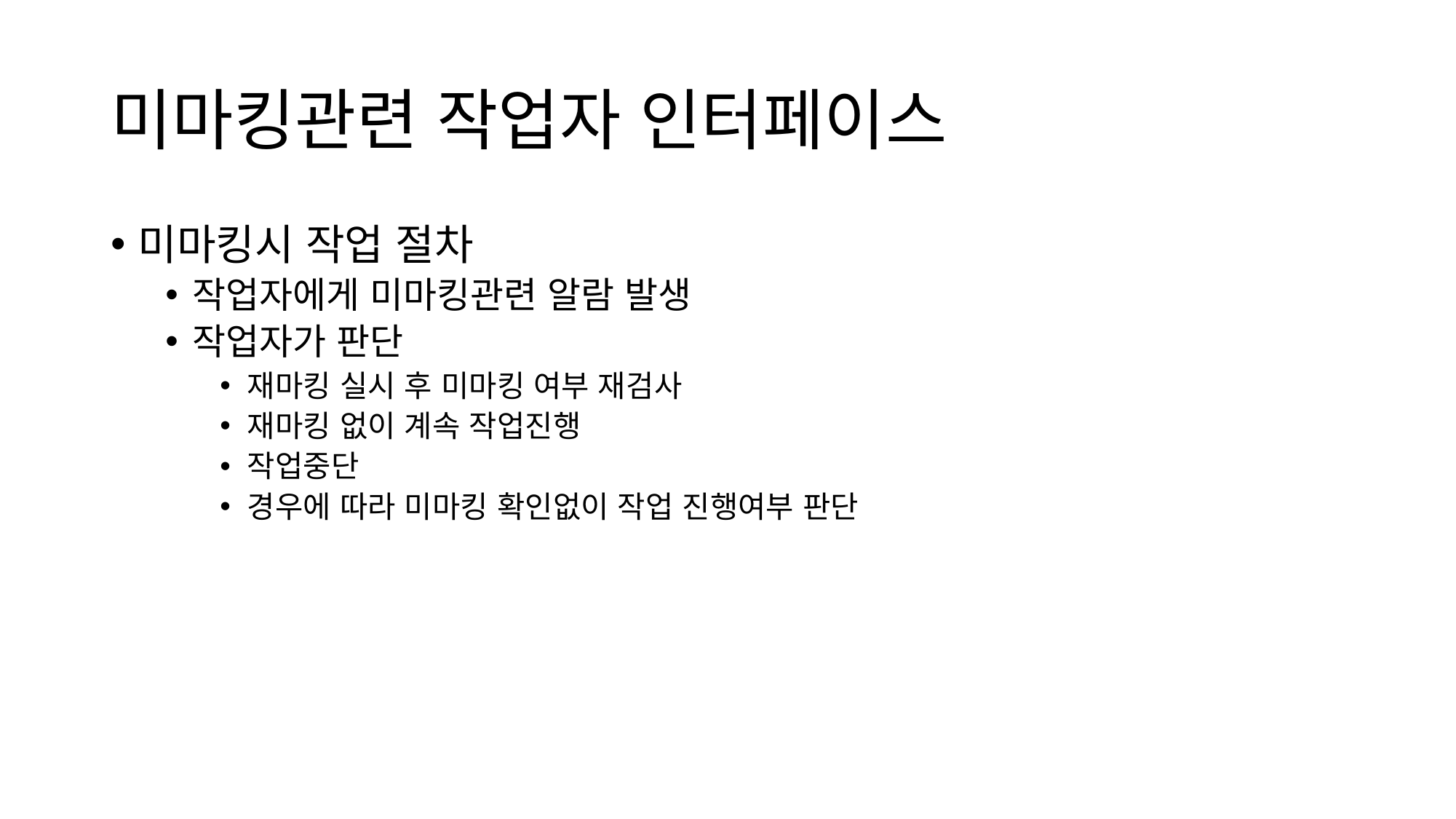

# 미마킹관련 작업자 인터페이스
미마킹시 작업 절차
작업자에게 미마킹관련 알람 발생
작업자가 판단
재마킹 실시 후 미마킹 여부 재검사
재마킹 없이 계속 작업진행
작업중단
경우에 따라 미마킹 확인없이 작업 진행여부 판단